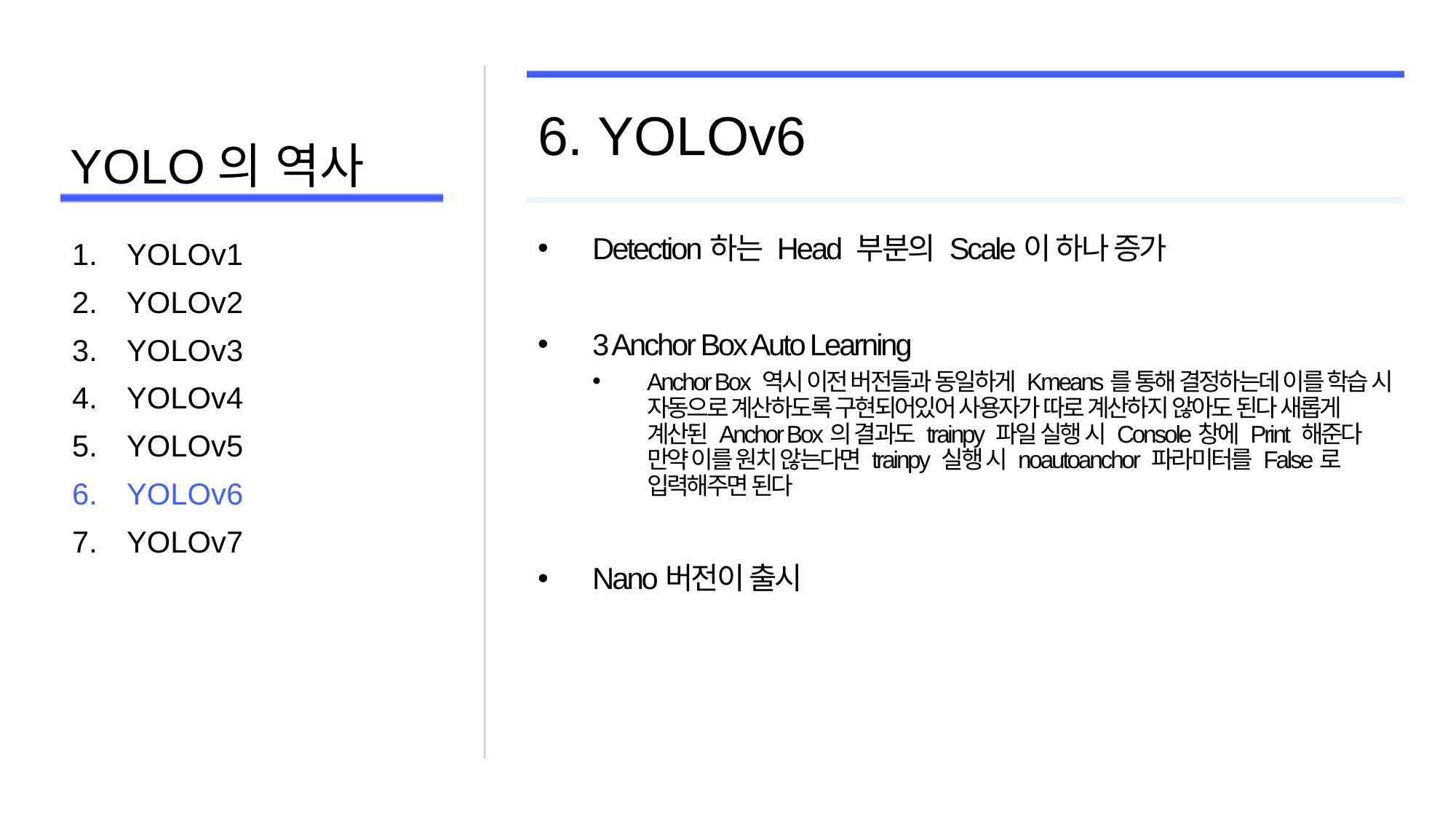

# YOLO의 역사
6. YOLOv6
Detection하는 Head 부분의 Scale이 하나 증가

3 Anchor Box Auto Learning
Anchor Box 역시 이전 버전들과 동일하게 Kmeans를 통해 결정하는데 이를 학습 시 자동으로 계산하도록 구현되어있어 사용자가 따로 계산하지 않아도 된다 새롭게 계산된 Anchor Box의 결과도 trainpy 파일 실행 시 Console창에 Print 해준다 만약 이를 원치 않는다면 trainpy 실행 시 noautoanchor 파라미터를 False로 입력해주면 된다

Nano버전이 출시

YOLOv1
YOLOv2
YOLOv3
YOLOv4
YOLOv5
YOLOv6
YOLOv7